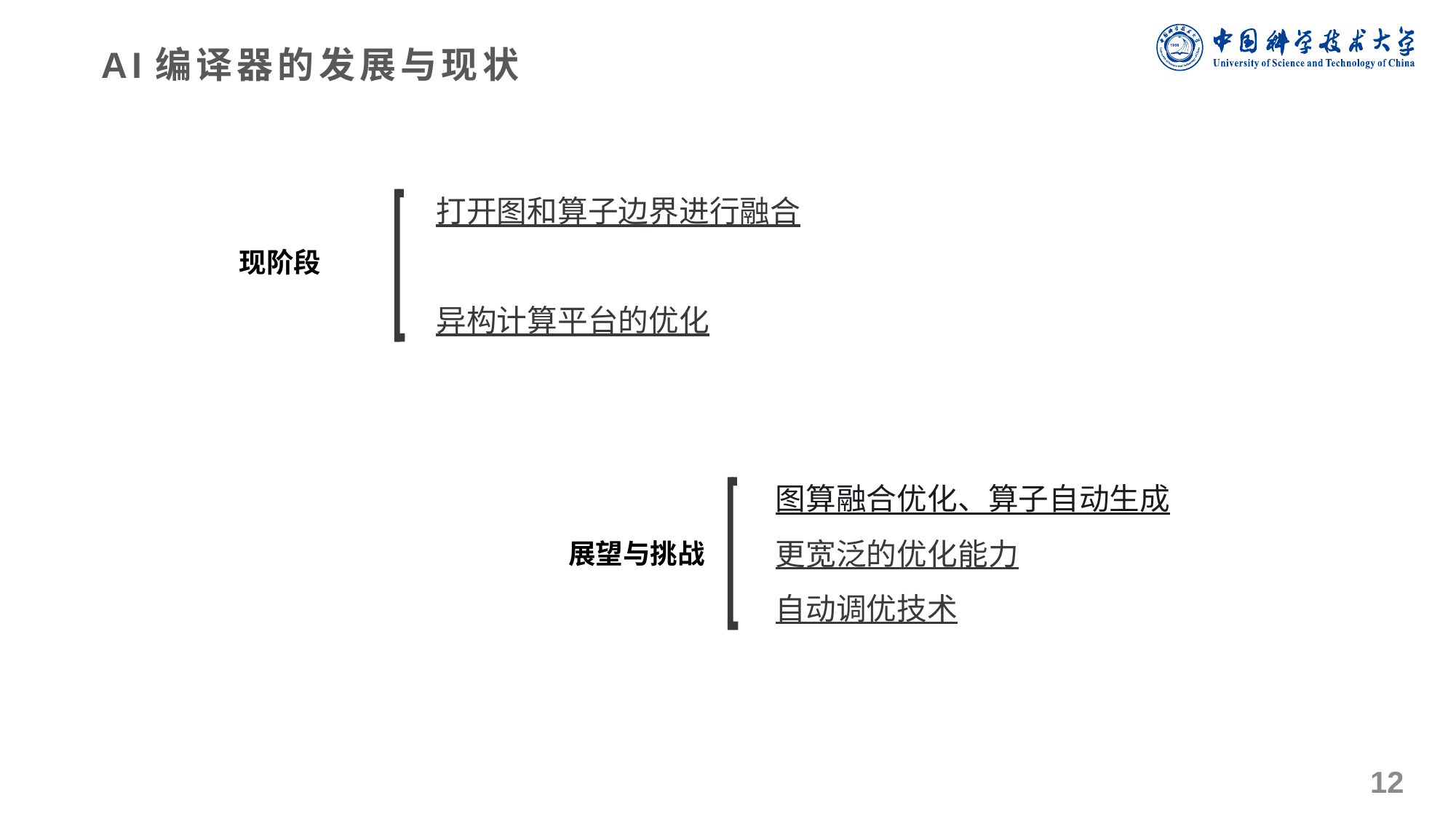

AI编译器的发展与现状
打开图和算子边界进行融合

异构计算平台的优化

现阶段
图算融合优化、算子自动生成
更宽泛的优化能力
自动调优技术

展望与挑战
12